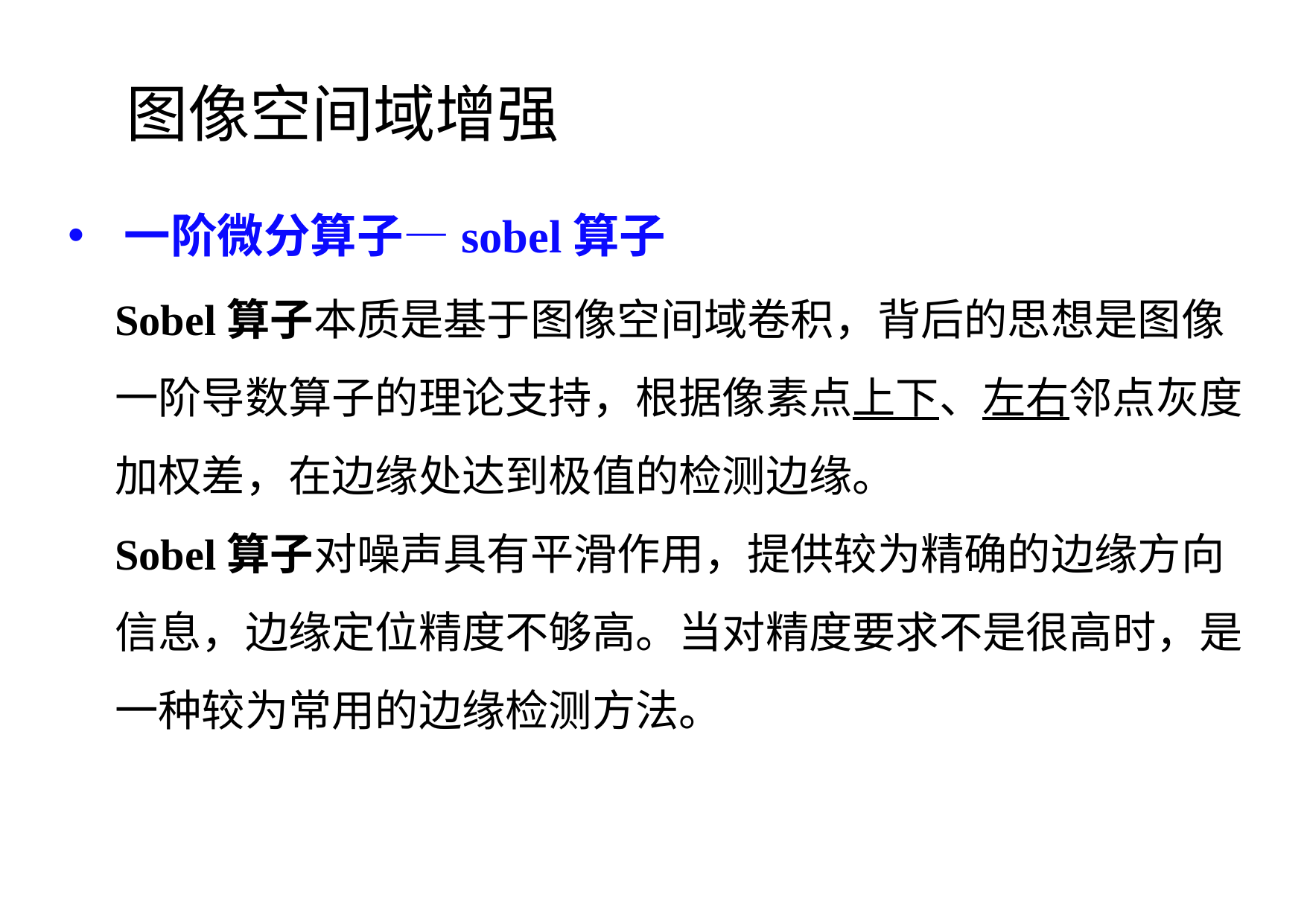

图像空间域增强
一阶微分算子—sobel算子
Sobel算子本质是基于图像空间域卷积，背后的思想是图像一阶导数算子的理论支持，根据像素点上下、左右邻点灰度加权差，在边缘处达到极值的检测边缘。
Sobel算子对噪声具有平滑作用，提供较为精确的边缘方向信息，边缘定位精度不够高。当对精度要求不是很高时，是一种较为常用的边缘检测方法。